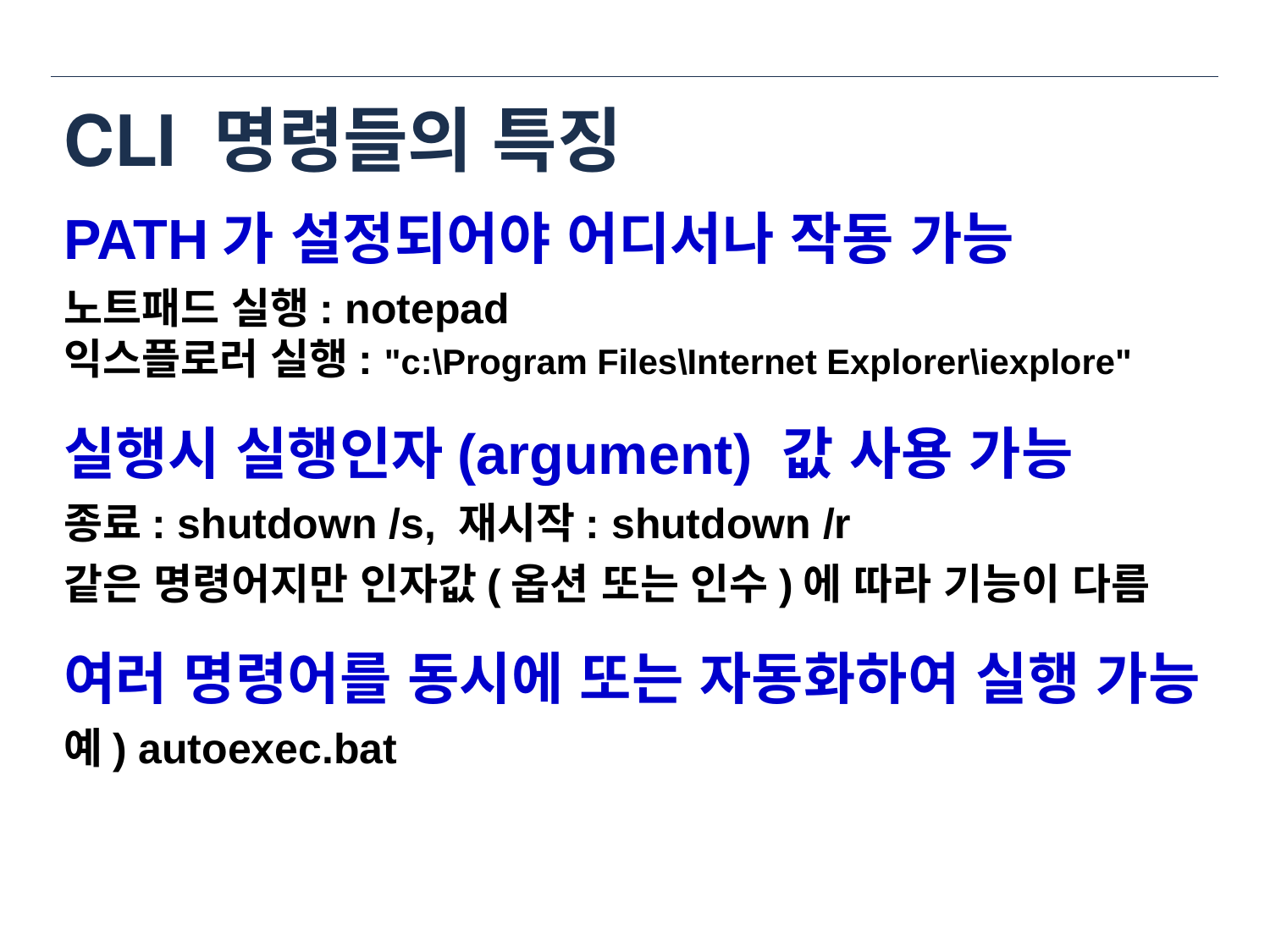

# CLI 명령들의 특징
PATH가 설정되어야 어디서나 작동 가능
노트패드 실행: notepad
익스플로러 실행: "c:\Program Files\Internet Explorer\iexplore"
실행시 실행인자(argument) 값 사용 가능
종료: shutdown /s, 재시작: shutdown /r
같은 명령어지만 인자값(옵션 또는 인수)에 따라 기능이 다름
여러 명령어를 동시에 또는 자동화하여 실행 가능
예) autoexec.bat